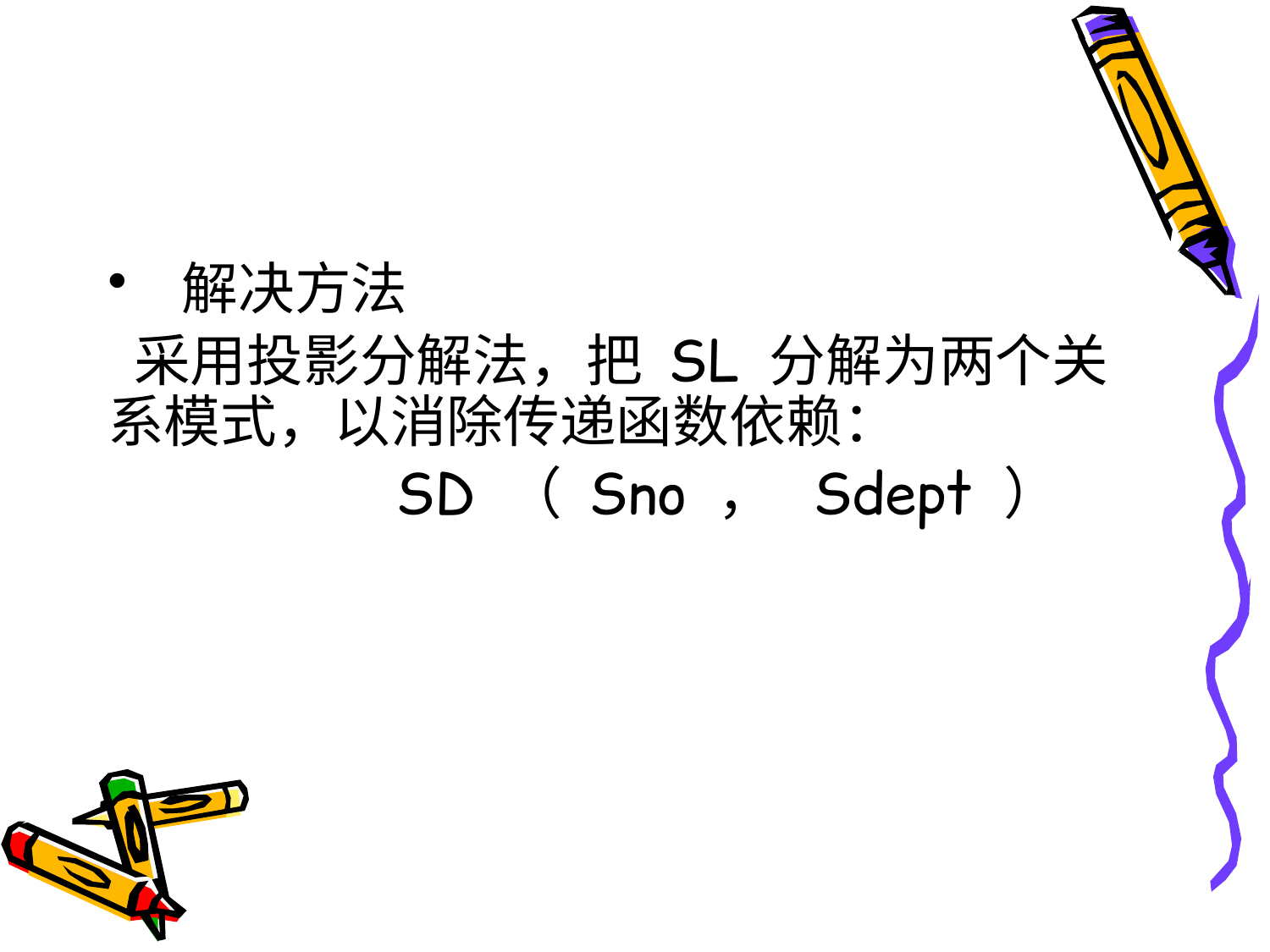

#
 解决方法
 采用投影分解法，把 SL 分解为两个关系模式，以消除传递函数依赖：
                 SD （ Sno ，  Sdept ）
                                                                                                                                                                                                                                                                                                                                                                                                                                                                                                                                                                                                                                                                                                                                                                                                                                                                                                                                                                                                                                                                                                                                                                                                                                                                                                                                                                                                                                                                                                                                                                                                                                                                                                                                                                                                                                                                                                                                                                                                                                                                                                                                                                                                                                                                                                                                                                                                                                                                                                                                                                                                                                                                                                                                                                                                                                                                                                                                                                                                                                                                                                                                                                                                                                                                                                                                                                                                                                                                                                                                                                                                                                                                                                                                                                                                                                                                                                                                                                                                                                                                                                                                                                                                                                                                                                                                                                                                                                                                                                                                                                                                                                                                                                                                                                                                                                                                                                                                                                                                                                                                                                           DL （ Sdept ，  Sloc ）
SD 的码为 Sno ，  DL 的码为 Sdept 。